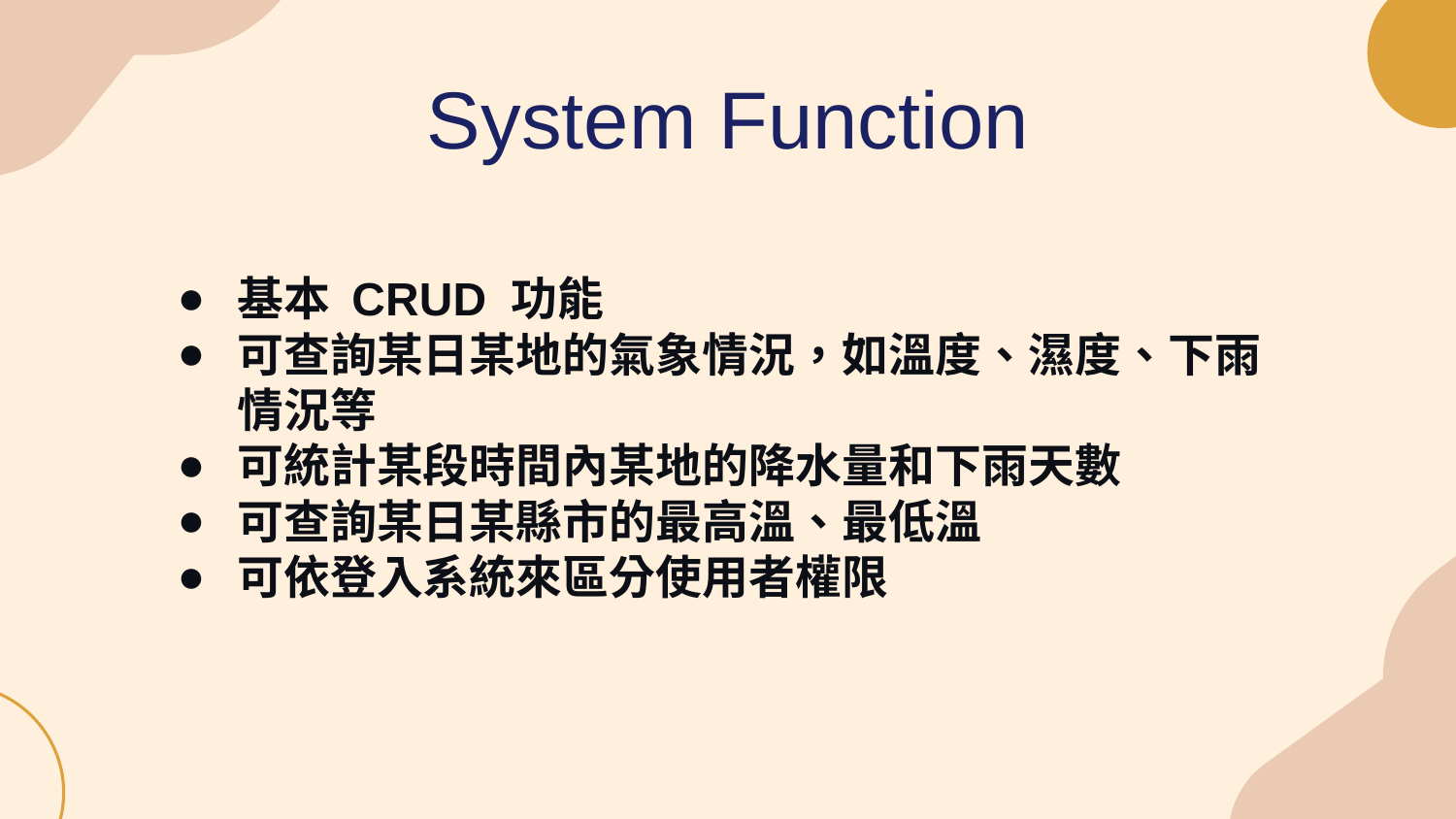

# System Function
基本 CRUD 功能
可查詢某日某地的氣象情況，如溫度、濕度、下雨情況等
可統計某段時間內某地的降水量和下雨天數
可查詢某日某縣市的最高溫、最低溫
可依登入系統來區分使用者權限